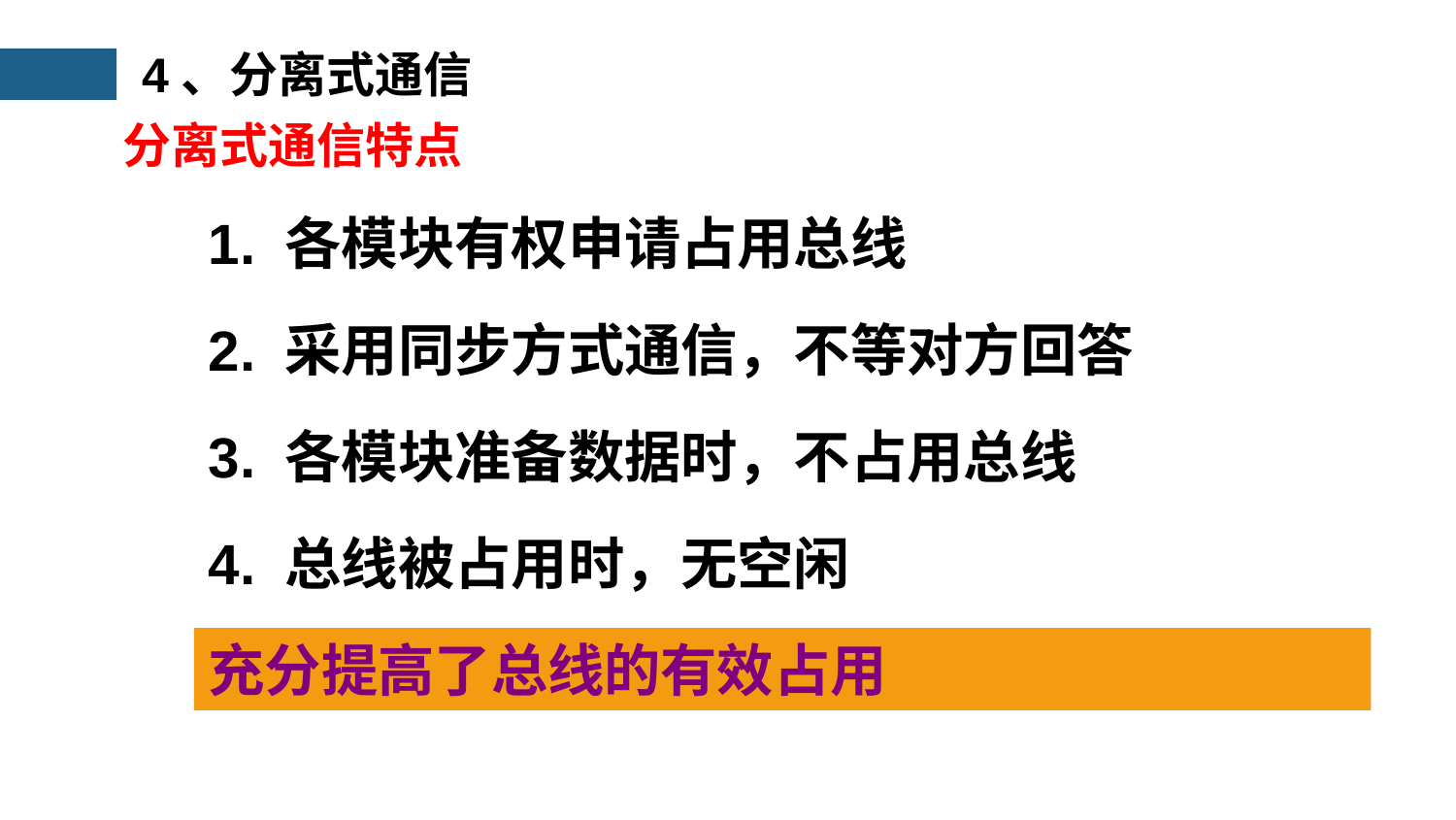

4、分离式通信
分离式通信特点
1. 各模块有权申请占用总线
2. 采用同步方式通信，不等对方回答
3. 各模块准备数据时，不占用总线
4. 总线被占用时，无空闲
充分提高了总线的有效占用